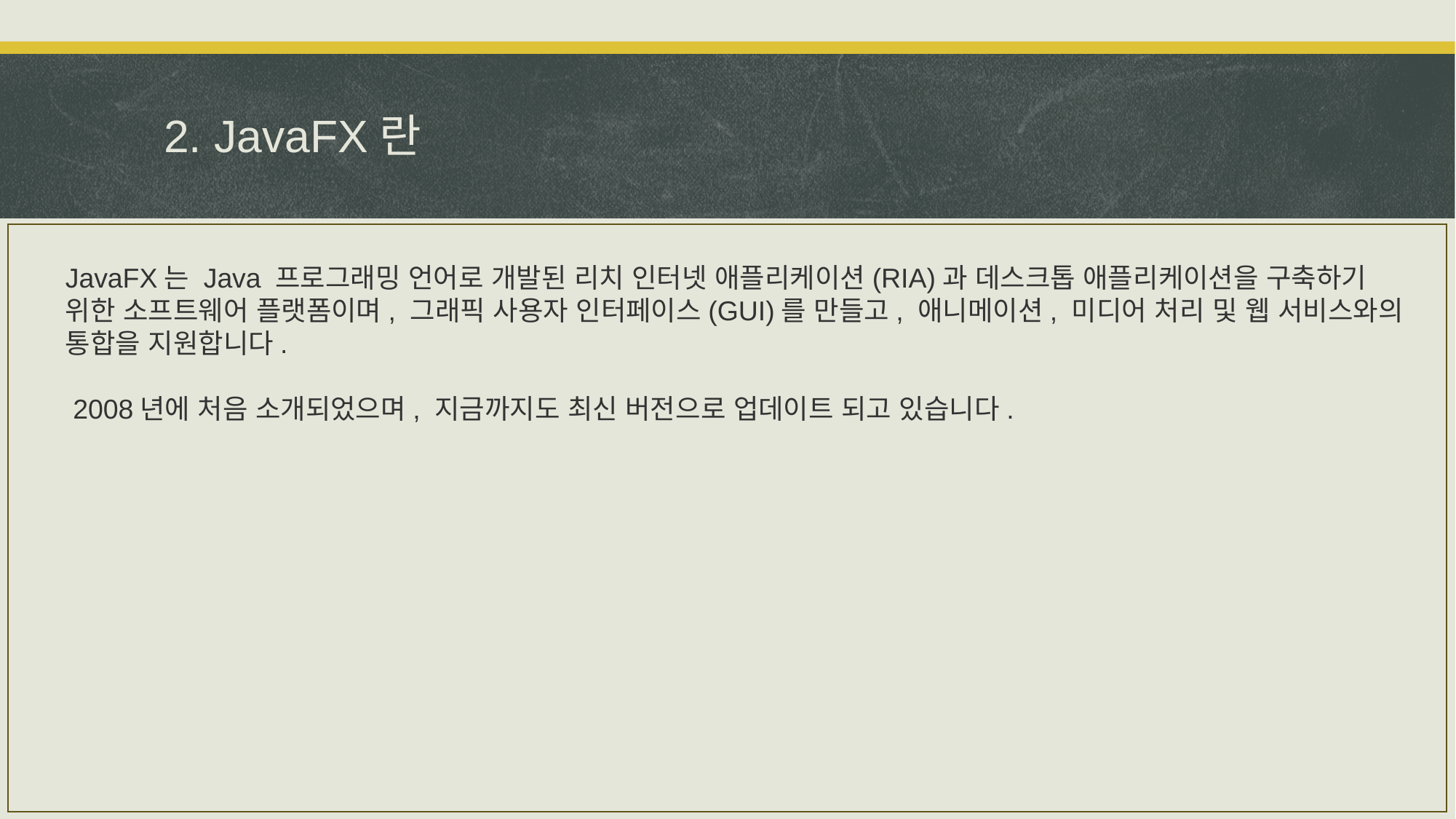

# 2. JavaFX란

JavaFX는 Java 프로그래밍 언어로 개발된 리치 인터넷 애플리케이션(RIA)과 데스크톱 애플리케이션을 구축하기 위한 소프트웨어 플랫폼이며, 그래픽 사용자 인터페이스(GUI)를 만들고, 애니메이션, 미디어 처리 및 웹 서비스와의 통합을 지원합니다.

 2008년에 처음 소개되었으며, 지금까지도 최신 버전으로 업데이트 되고 있습니다.